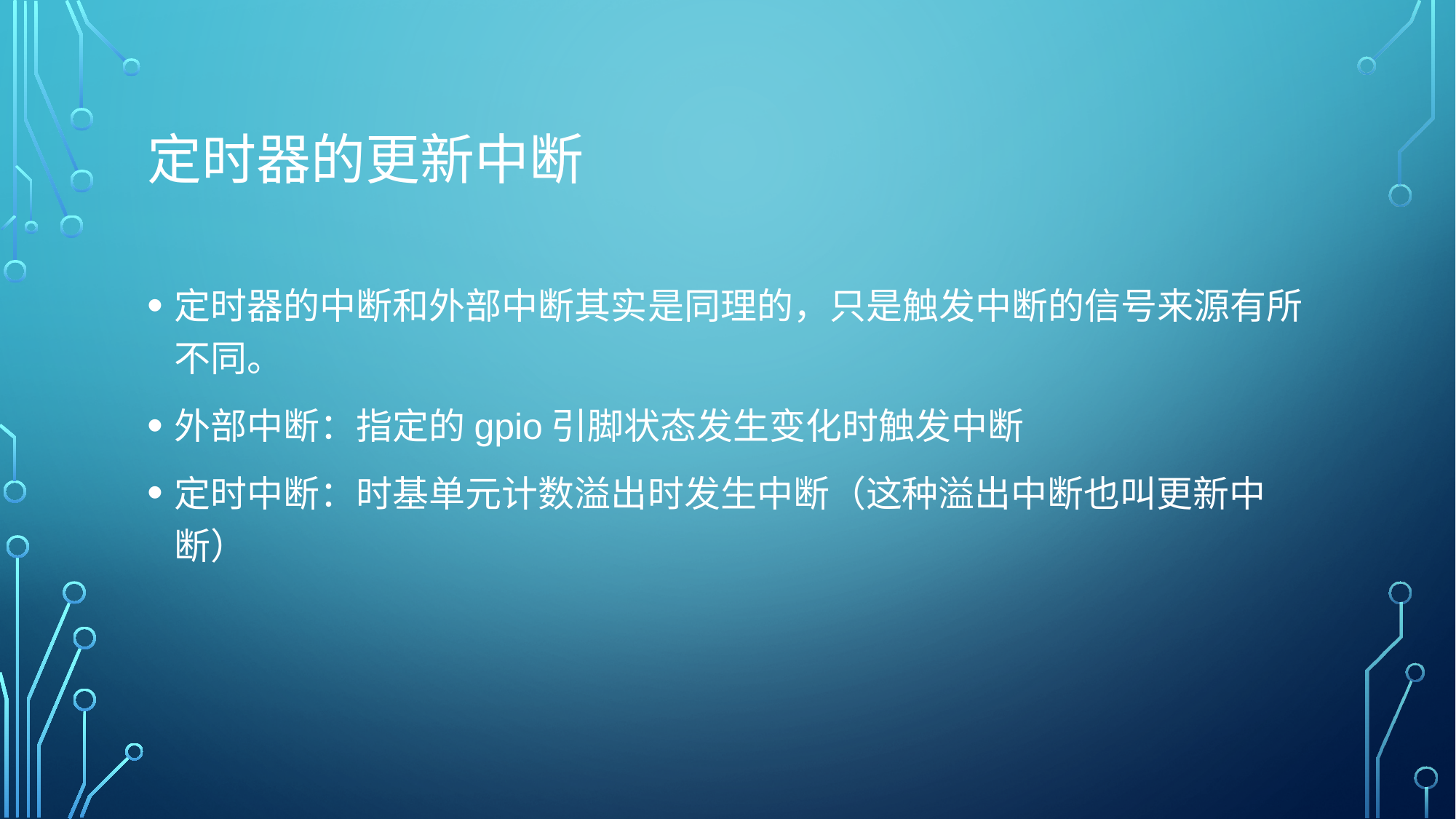

# 定时器的更新中断
定时器的中断和外部中断其实是同理的，只是触发中断的信号来源有所不同。
外部中断：指定的gpio引脚状态发生变化时触发中断
定时中断：时基单元计数溢出时发生中断（这种溢出中断也叫更新中断）